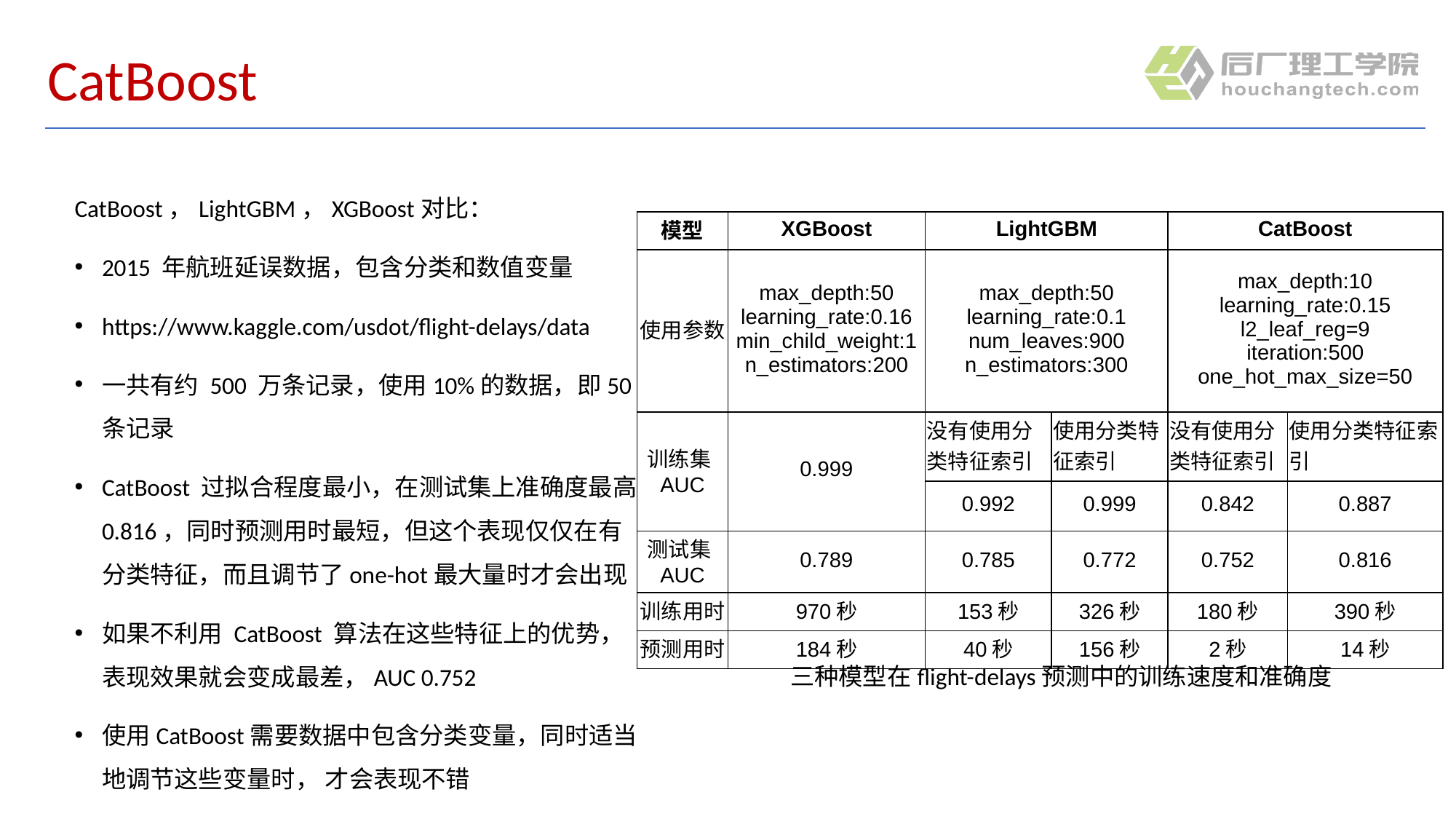

# CatBoost
CatBoost，LightGBM，XGBoost对比：
2015 年航班延误数据，包含分类和数值变量
https://www.kaggle.com/usdot/flight-delays/data
一共有约 500 万条记录，使用10%的数据，即50条记录
CatBoost 过拟合程度最小，在测试集上准确度最高0.816，同时预测用时最短，但这个表现仅仅在有分类特征，而且调节了one-hot最大量时才会出现
如果不利用 CatBoost 算法在这些特征上的优势，表现效果就会变成最差，AUC 0.752
使用CatBoost需要数据中包含分类变量，同时适当地调节这些变量时， 才会表现不错

| 模型 | XGBoost | LightGBM |  | CatBoost |  |
| --- | --- | --- | --- | --- | --- |
| 使用参数 | max\_depth:50 learning\_rate:0.16 min\_child\_weight:1 n\_estimators:200 | max\_depth:50 learning\_rate:0.1 num\_leaves:900 n\_estimators:300 |  | max\_depth:10 learning\_rate:0.15 l2\_leaf\_reg=9 iteration:500 one\_hot\_max\_size=50 |  |
| 训练集AUC | 0.999 | 没有使用分类特征索引 | 使用分类特征索引 | 没有使用分类特征索引 | 使用分类特征索引 |
|  |  | 0.992 | 0.999 | 0.842 | 0.887 |
| 测试集AUC | 0.789 | 0.785 | 0.772 | 0.752 | 0.816 |
| 训练用时 | 970秒 | 153秒 | 326秒 | 180秒 | 390秒 |
| 预测用时 | 184秒 | 40秒 | 156秒 | 2秒 | 14秒 |
三种模型在flight-delays预测中的训练速度和准确度